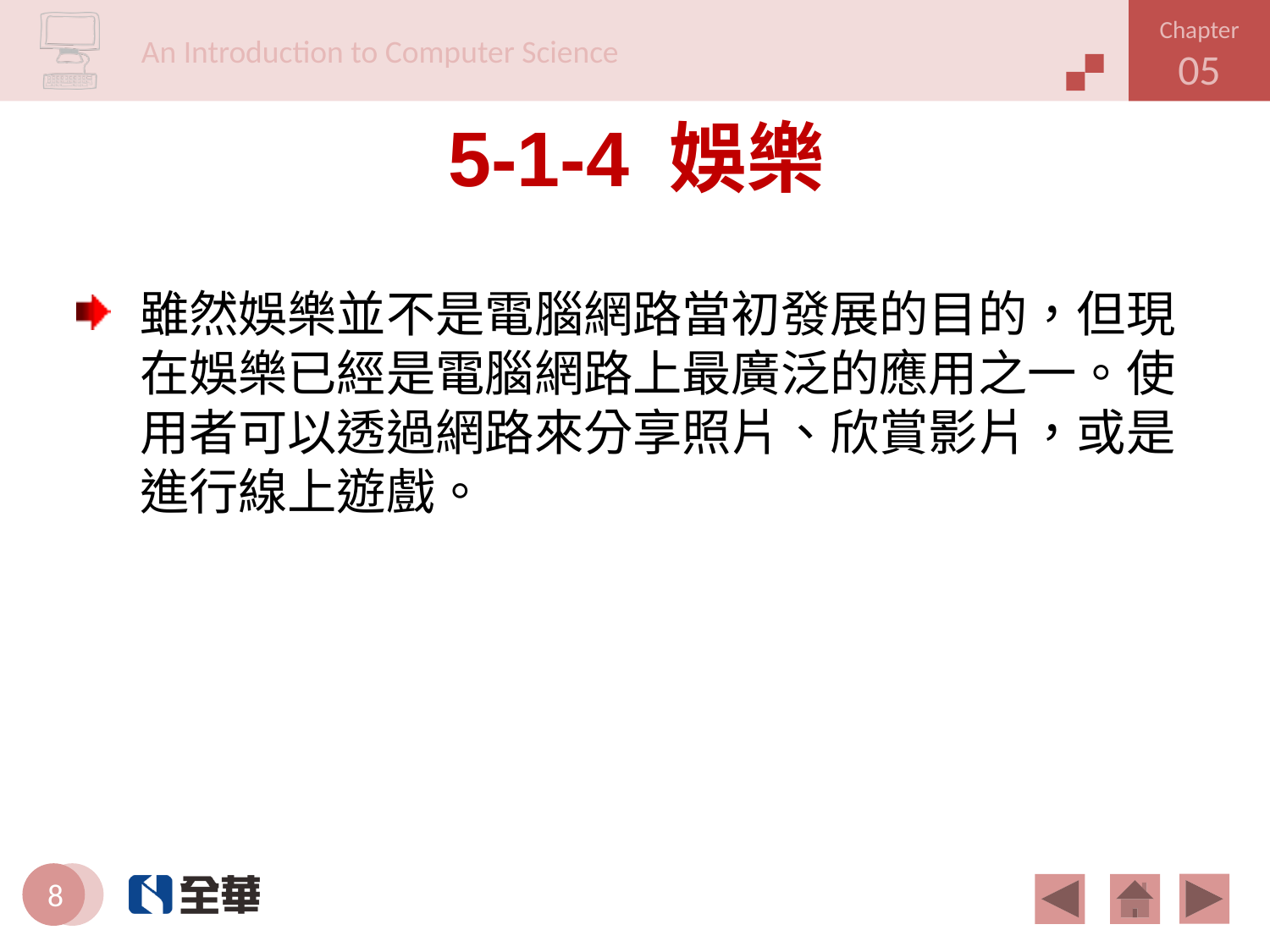

# 5-1-4 娛樂
雖然娛樂並不是電腦網路當初發展的目的，但現在娛樂已經是電腦網路上最廣泛的應用之一。使用者可以透過網路來分享照片、欣賞影片，或是進行線上遊戲。